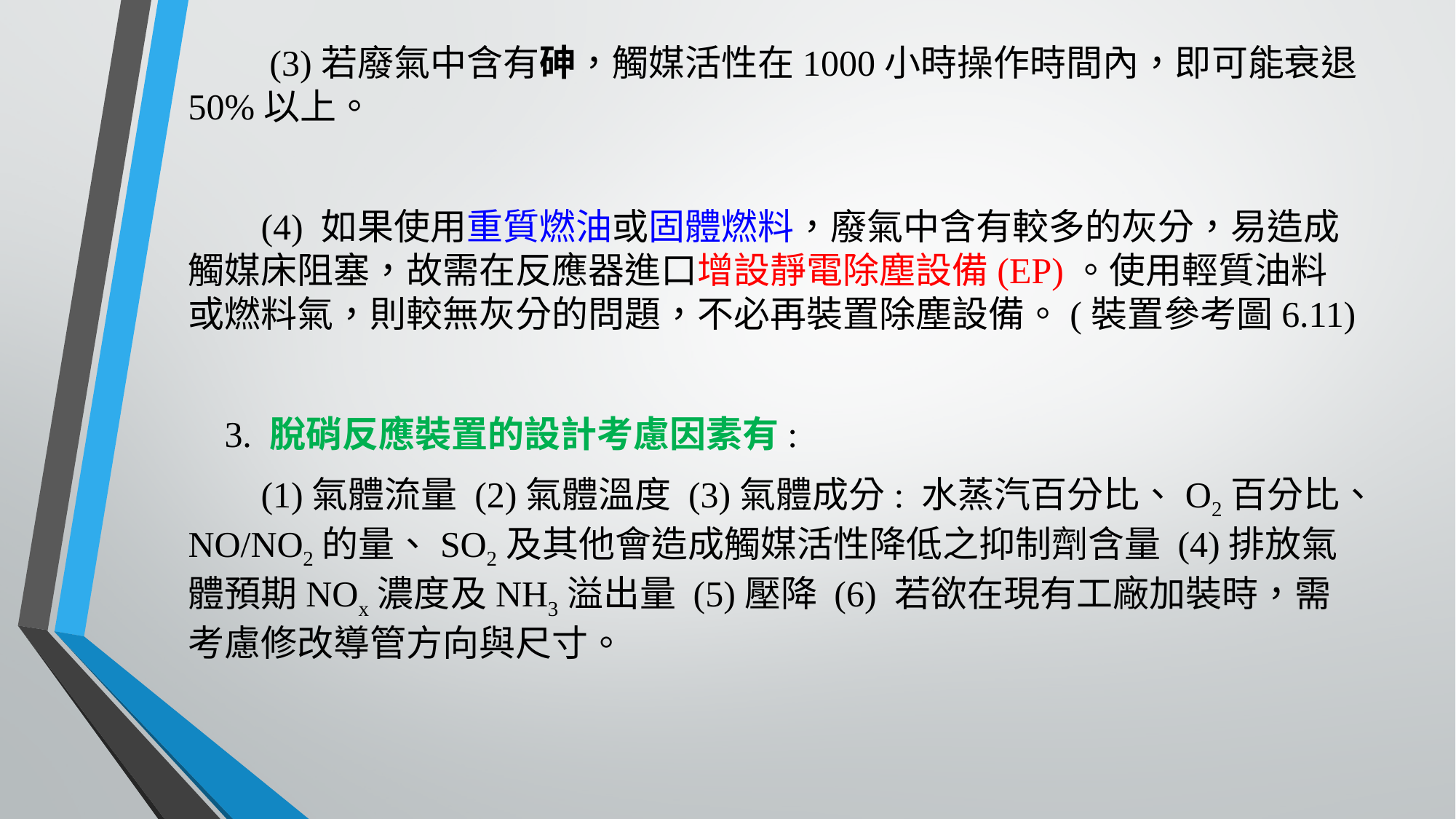

(3)若廢氣中含有砷，觸媒活性在1000小時操作時間內，即可能衰退50%以上。

        (4) 如果使用重質燃油或固體燃料，廢氣中含有較多的灰分，易造成觸媒床阻塞，故需在反應器進口增設靜電除塵設備(EP)。使用輕質油料或燃料氣，則較無灰分的問題，不必再裝置除塵設備。(裝置參考圖6.11)

    3. 脫硝反應裝置的設計考慮因素有:
        (1)氣體流量 (2)氣體溫度 (3)氣體成分: 水蒸汽百分比、O2百分比、NO/NO2的量、SO2及其他會造成觸媒活性降低之抑制劑含量 (4)排放氣體預期NOx濃度及NH3溢出量 (5)壓降 (6) 若欲在現有工廠加裝時，需考慮修改導管方向與尺寸。